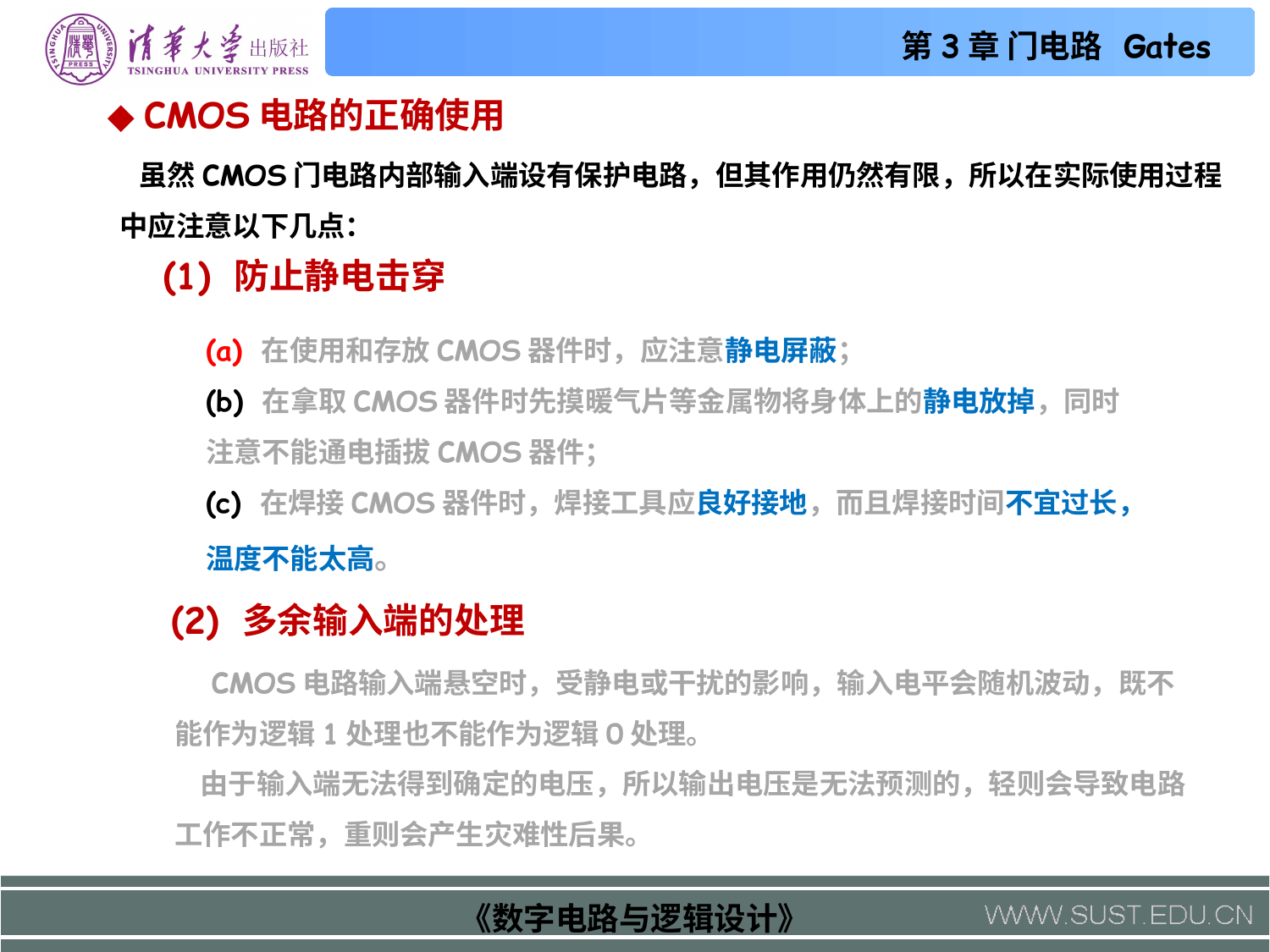

◆ CMOS电路的正确使用
  虽然CMOS门电路内部输入端设有保护电路，但其作用仍然有限，所以在实际使用过程中应注意以下几点：
(1) 防止静电击穿
(a) 在使用和存放CMOS器件时，应注意静电屏蔽；
(b) 在拿取CMOS器件时先摸暖气片等金属物将身体上的静电放掉，同时注意不能通电插拔CMOS器件；
(c) 在焊接CMOS器件时，焊接工具应良好接地，而且焊接时间不宜过长，温度不能太高。
(2) 多余输入端的处理
   CMOS电路输入端悬空时，受静电或干扰的影响，输入电平会随机波动，既不能作为逻辑1处理也不能作为逻辑0处理。
   由于输入端无法得到确定的电压，所以输出电压是无法预测的，轻则会导致电路工作不正常，重则会产生灾难性后果。